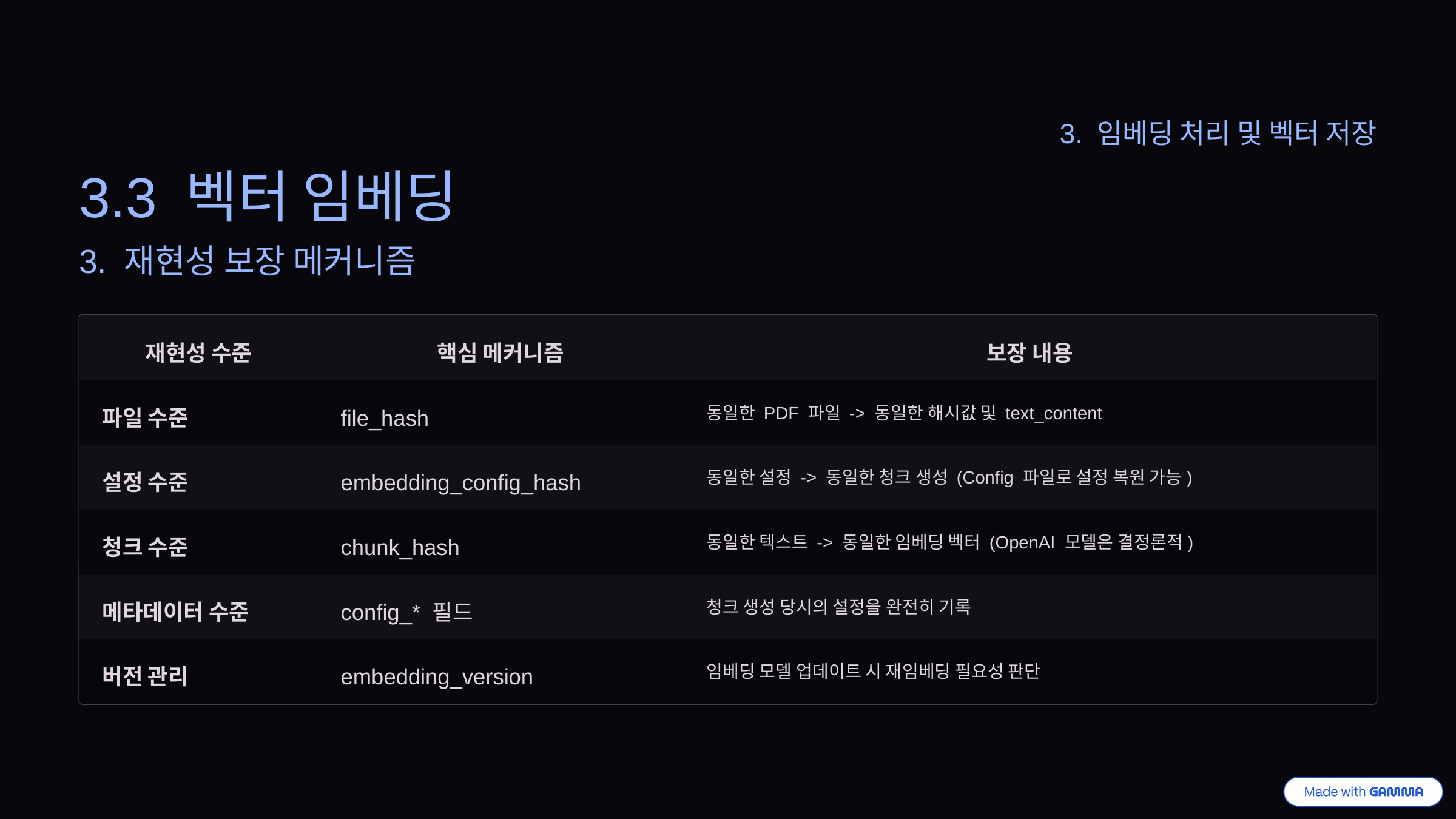

3. 임베딩 처리 및 벡터 저장
3.3 벡터 임베딩
3. 재현성 보장 메커니즘

재현성 수준
핵심 메커니즘
보장 내용

파일 수준
file_hash
동일한 PDF 파일 -> 동일한 해시값 및 text_content

설정 수준
embedding_config_hash
동일한 설정 -> 동일한 청크 생성 (Config 파일로 설정 복원 가능)

청크 수준
chunk_hash
동일한 텍스트 -> 동일한 임베딩 벡터 (OpenAI 모델은 결정론적)

메타데이터 수준
config_* 필드
청크 생성 당시의 설정을 완전히 기록

버전 관리
embedding_version
임베딩 모델 업데이트 시 재임베딩 필요성 판단